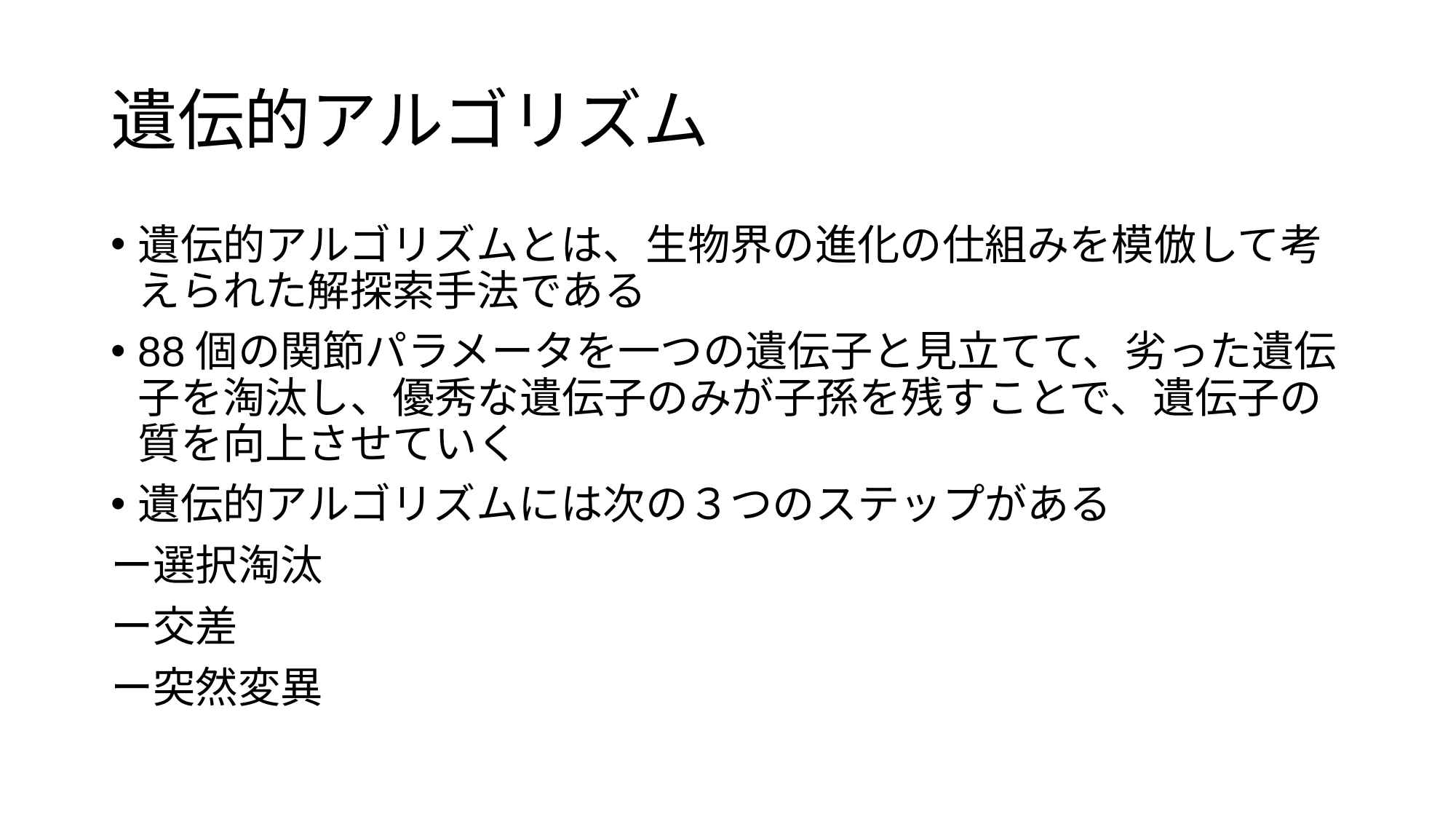

# 遺伝的アルゴリズム
遺伝的アルゴリズムとは、生物界の進化の仕組みを模倣して考えられた解探索手法である
88個の関節パラメータを一つの遺伝子と見立てて、劣った遺伝子を淘汰し、優秀な遺伝子のみが子孫を残すことで、遺伝子の質を向上させていく
遺伝的アルゴリズムには次の３つのステップがある
ー選択淘汰
ー交差
ー突然変異